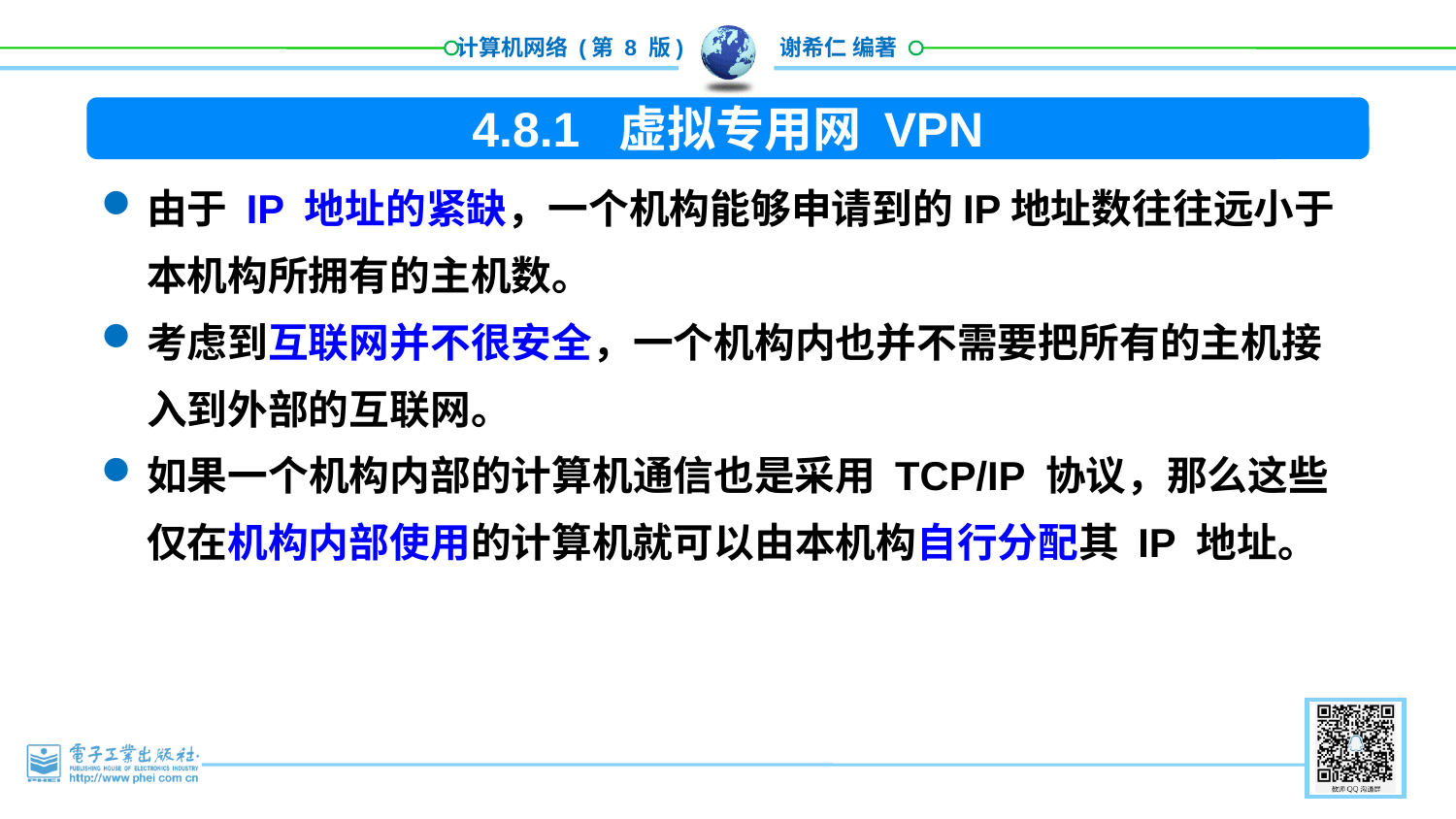

4.8.1  虚拟专用网 VPN

由于 IP 地址的紧缺，一个机构能够申请到的IP地址数往往远小于本机构所拥有的主机数。
考虑到互联网并不很安全，一个机构内也并不需要把所有的主机接入到外部的互联网。
如果一个机构内部的计算机通信也是采用 TCP/IP 协议，那么这些仅在机构内部使用的计算机就可以由本机构自行分配其 IP 地址。